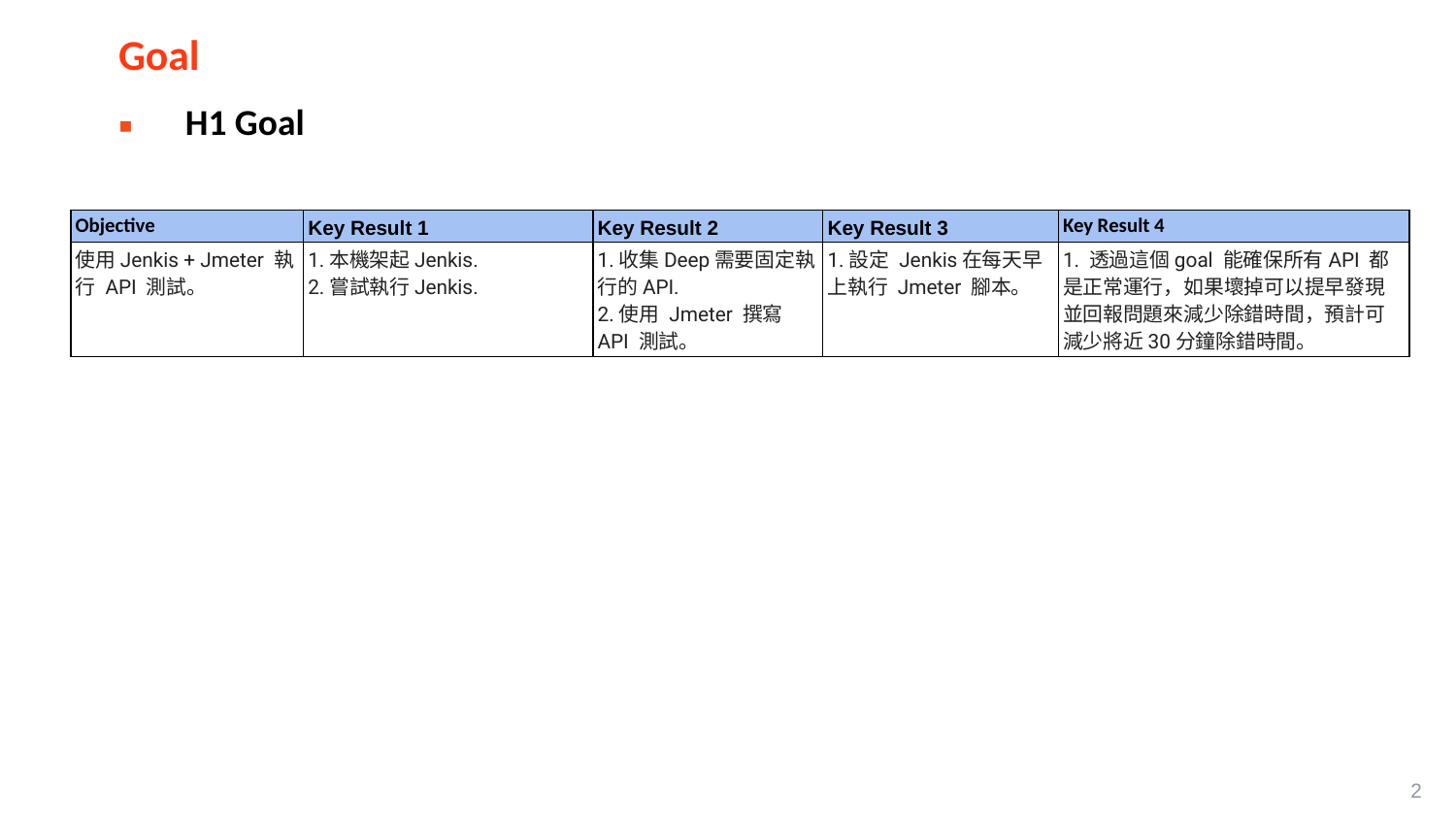

Goal
H1 Goal

| Objective | Key Result 1 | Key Result 2 | Key Result 3 | Key Result 4 |
| --- | --- | --- | --- | --- |
| 使用Jenkis + Jmeter 執行 API 測試。 | 1.本機架起Jenkis. 2.嘗試執行Jenkis. | 1.收集Deep需要固定執行的API. 2.使用 Jmeter 撰寫API 測試。 | 1.設定 Jenkis在每天早上執行 Jmeter 腳本。 | 1. 透過這個goal 能確保所有API 都是正常運行，如果壞掉可以提早發現並回報問題來減少除錯時間，預計可減少將近30分鐘除錯時間。 |
2